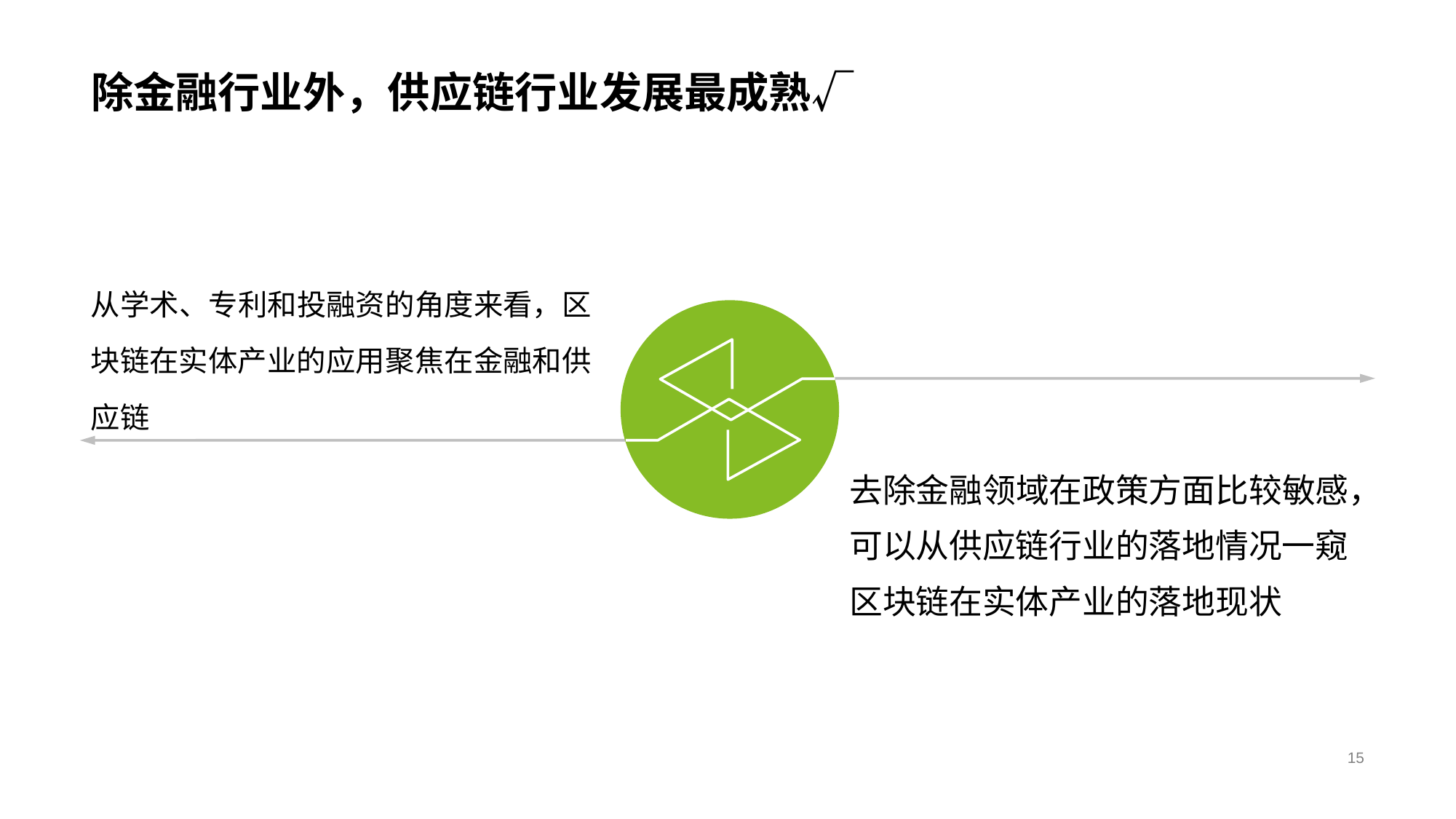

# 除金融行业外，供应链行业发展最成熟√
从学术、专利和投融资的角度来看，区块链在实体产业的应用聚焦在金融和供应链

去除金融领域在政策方面比较敏感，可以从供应链行业的落地情况一窥区块链在实体产业的落地现状

15